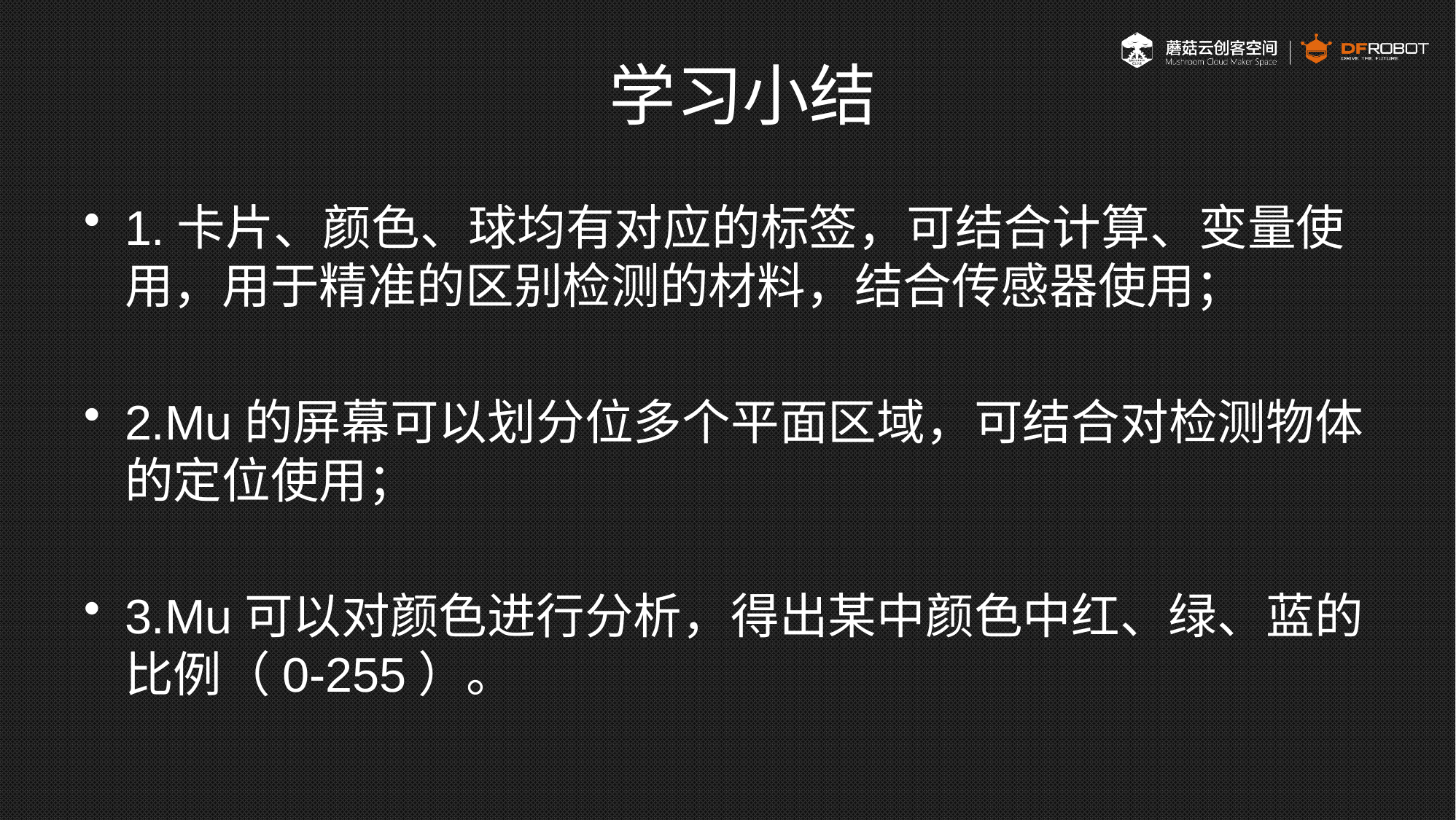

学习小结
1.卡片、颜色、球均有对应的标签，可结合计算、变量使用，用于精准的区别检测的材料，结合传感器使用；

2.Mu的屏幕可以划分位多个平面区域，可结合对检测物体的定位使用；

3.Mu可以对颜色进行分析，得出某中颜色中红、绿、蓝的比例（0-255）。